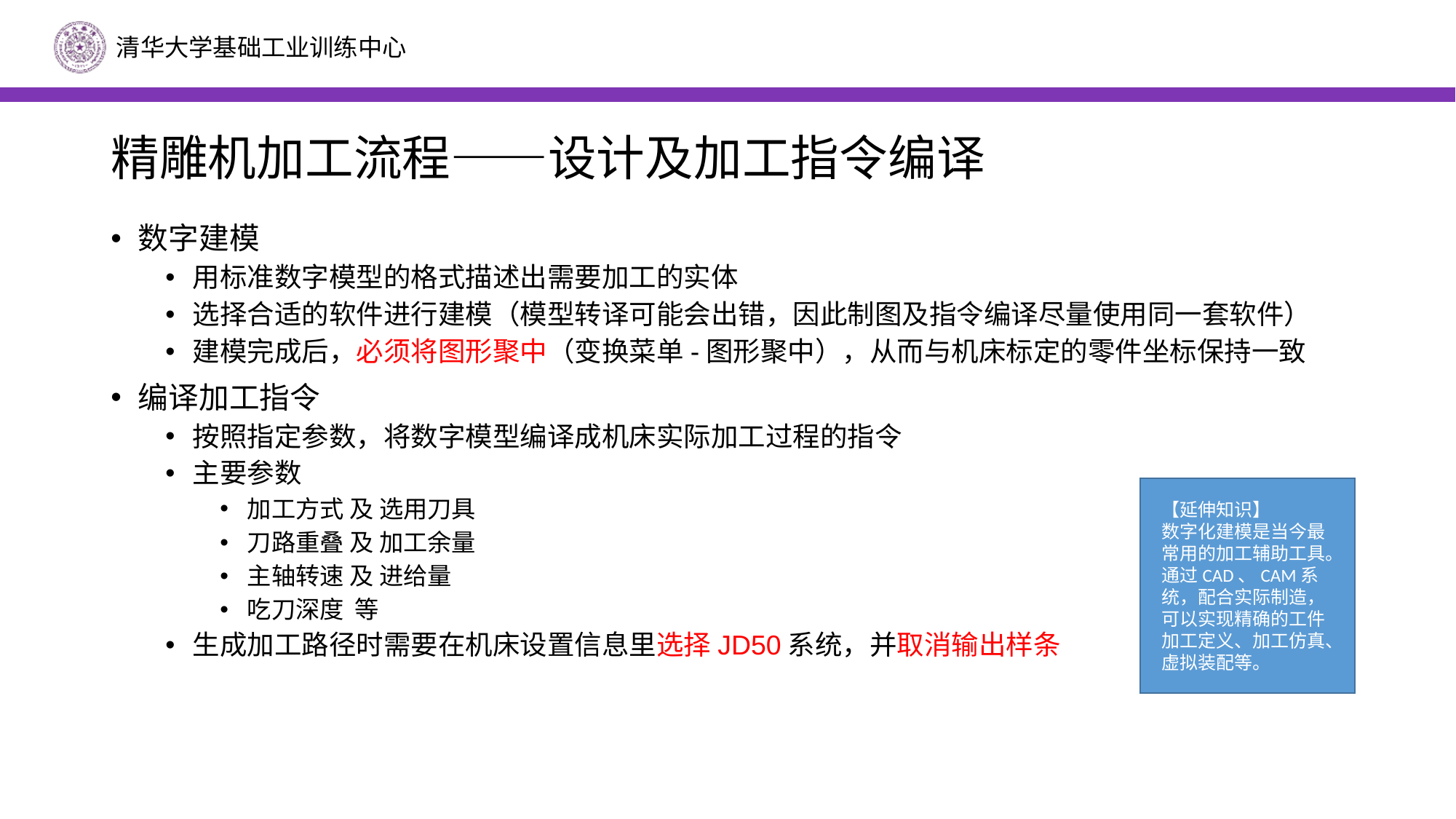

# 精雕机加工流程——设计及加工指令编译
数字建模
用标准数字模型的格式描述出需要加工的实体
选择合适的软件进行建模（模型转译可能会出错，因此制图及指令编译尽量使用同一套软件）
建模完成后，必须将图形聚中（变换菜单-图形聚中），从而与机床标定的零件坐标保持一致
编译加工指令
按照指定参数，将数字模型编译成机床实际加工过程的指令
主要参数
加工方式 及 选用刀具
刀路重叠 及 加工余量
主轴转速 及 进给量
吃刀深度  等
生成加工路径时需要在机床设置信息里选择JD50系统，并取消输出样条
【延伸知识】
数字化建模是当今最常用的加工辅助工具。通过CAD、CAM系统，配合实际制造，可以实现精确的工件加工定义、加工仿真、虚拟装配等。